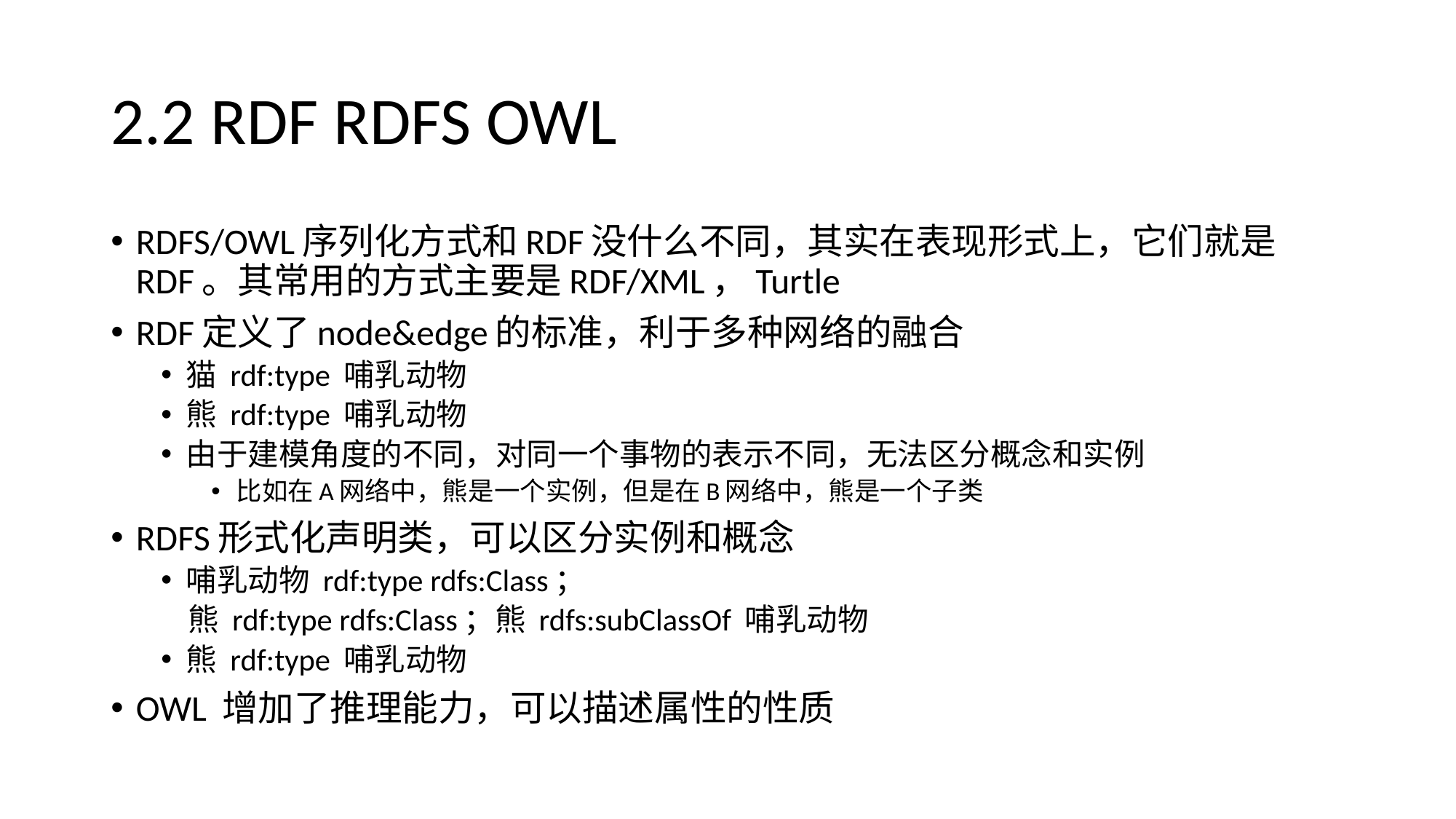

# 2.2 RDF RDFS OWL
RDFS/OWL序列化方式和RDF没什么不同，其实在表现形式上，它们就是RDF。其常用的方式主要是RDF/XML，Turtle
RDF定义了node&edge的标准，利于多种网络的融合
猫 rdf:type 哺乳动物
熊 rdf:type 哺乳动物
由于建模角度的不同，对同一个事物的表示不同，无法区分概念和实例
比如在A网络中，熊是一个实例，但是在B网络中，熊是一个子类
RDFS形式化声明类，可以区分实例和概念
哺乳动物 rdf:type rdfs:Class；
   熊 rdf:type rdfs:Class；熊 rdfs:subClassOf 哺乳动物
熊 rdf:type 哺乳动物
OWL 增加了推理能力，可以描述属性的性质